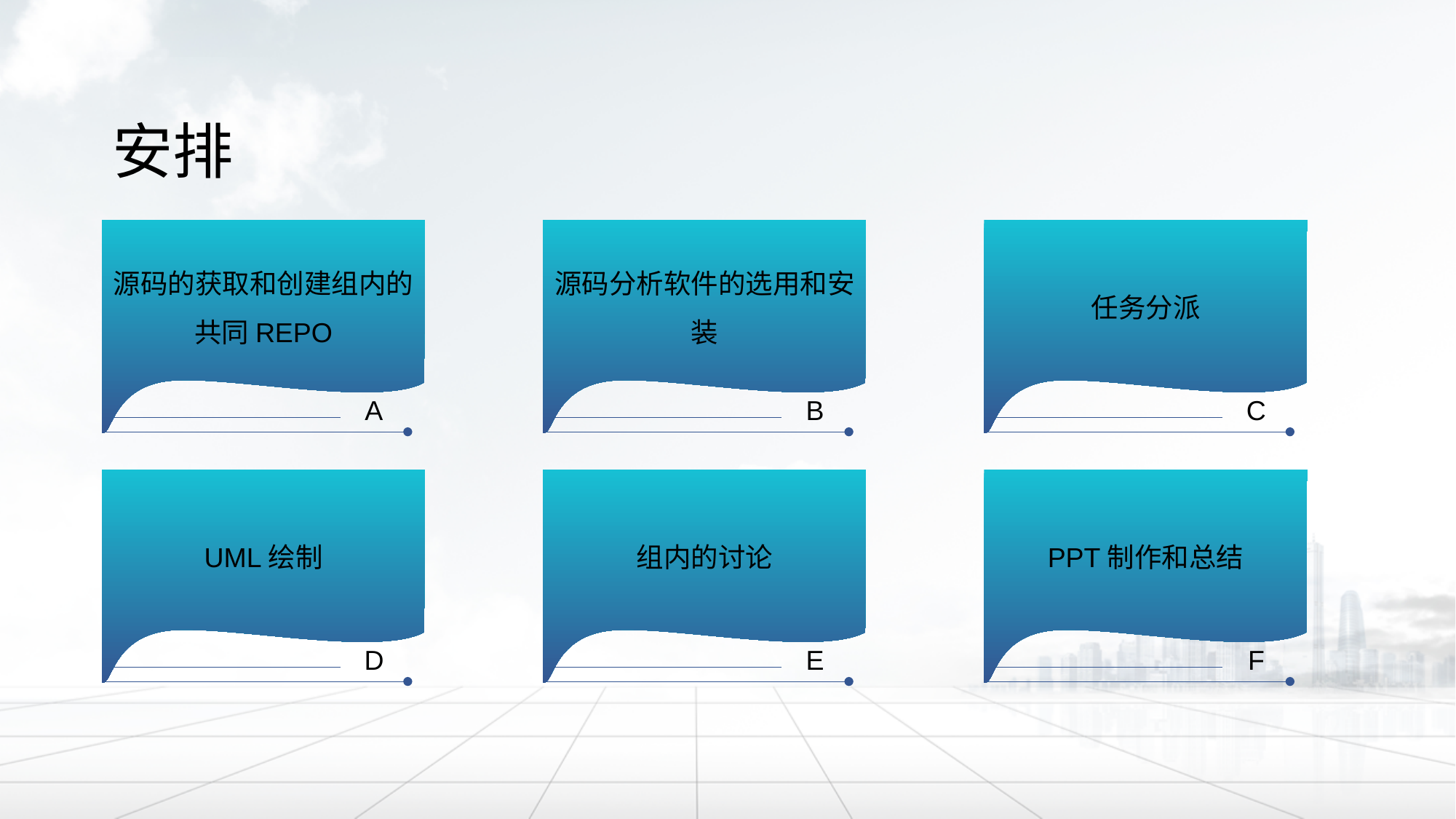

安排
源码的获取和创建组内的共同REPO
A
源码分析软件的选用和安装
B
任务分派
C
UML绘制
D
组内的讨论
E
PPT制作和总结
F